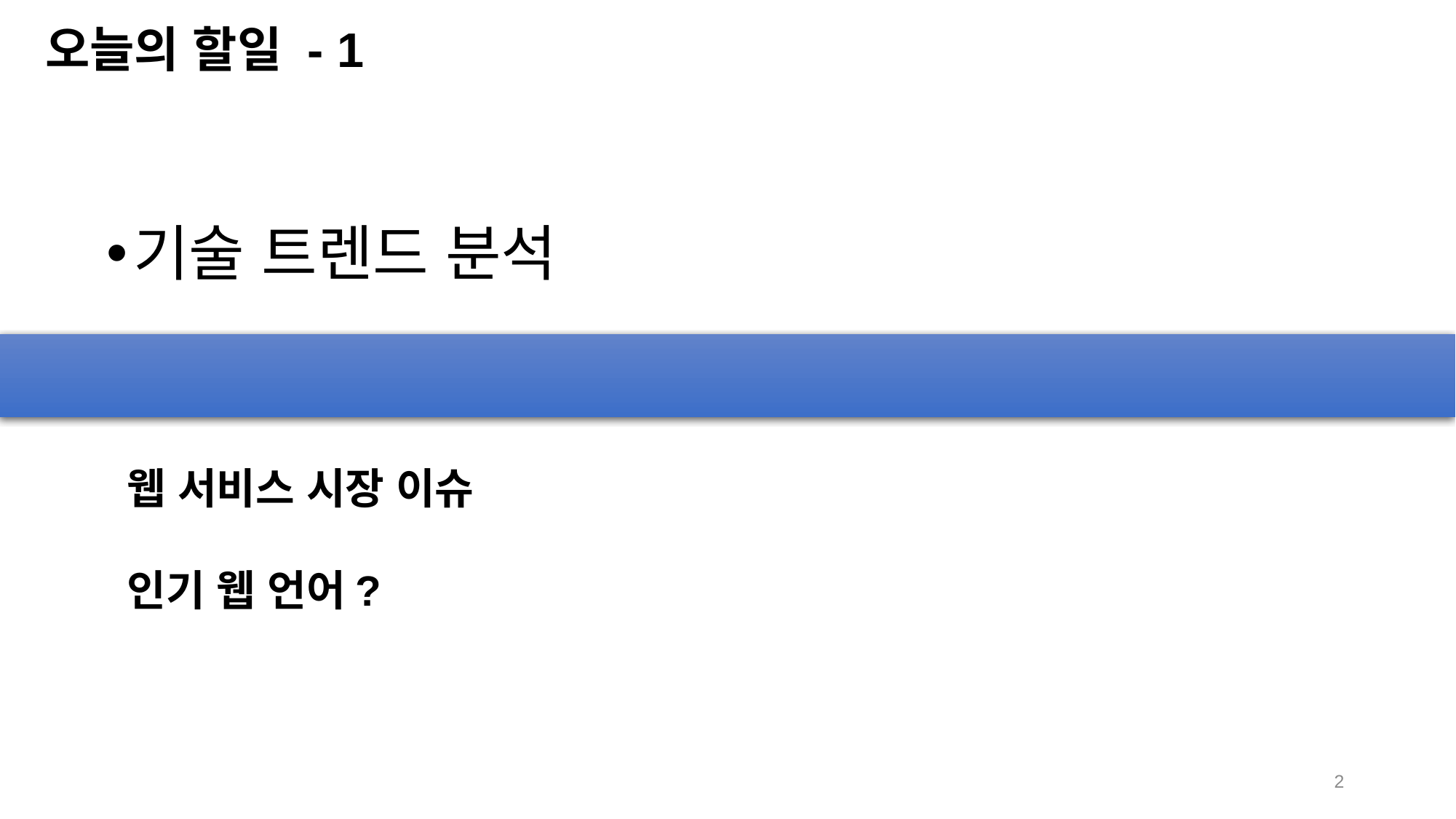

오늘의 할일 - 1
기술 트렌드 분석

웹 서비스 시장 이슈

인기 웹 언어?
2